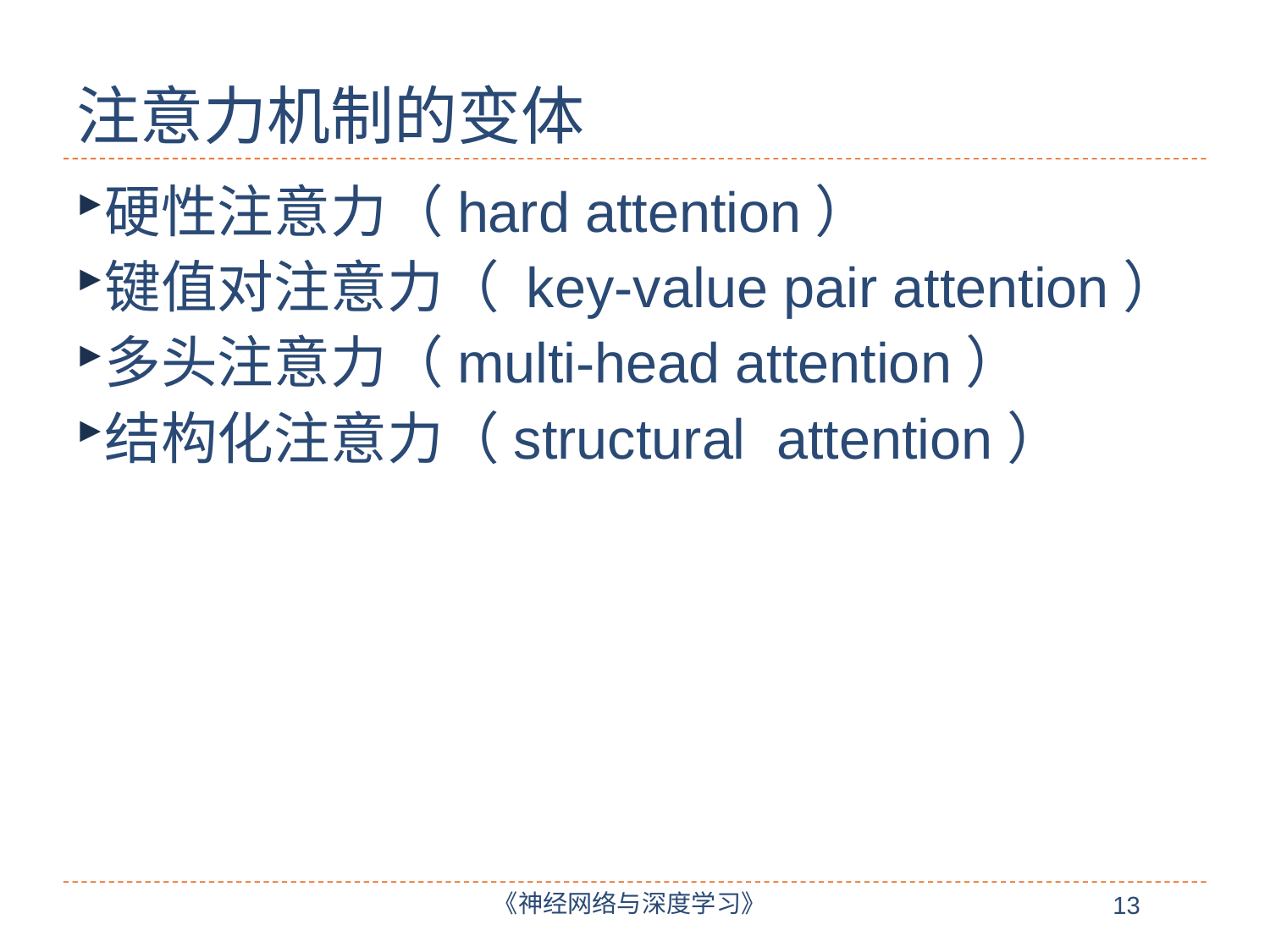

# 注意力机制的变体
硬性注意力（hard attention）
键值对注意力（ key-value pair attention）
多头注意力（multi-head attention）
结构化注意力（structural  attention）